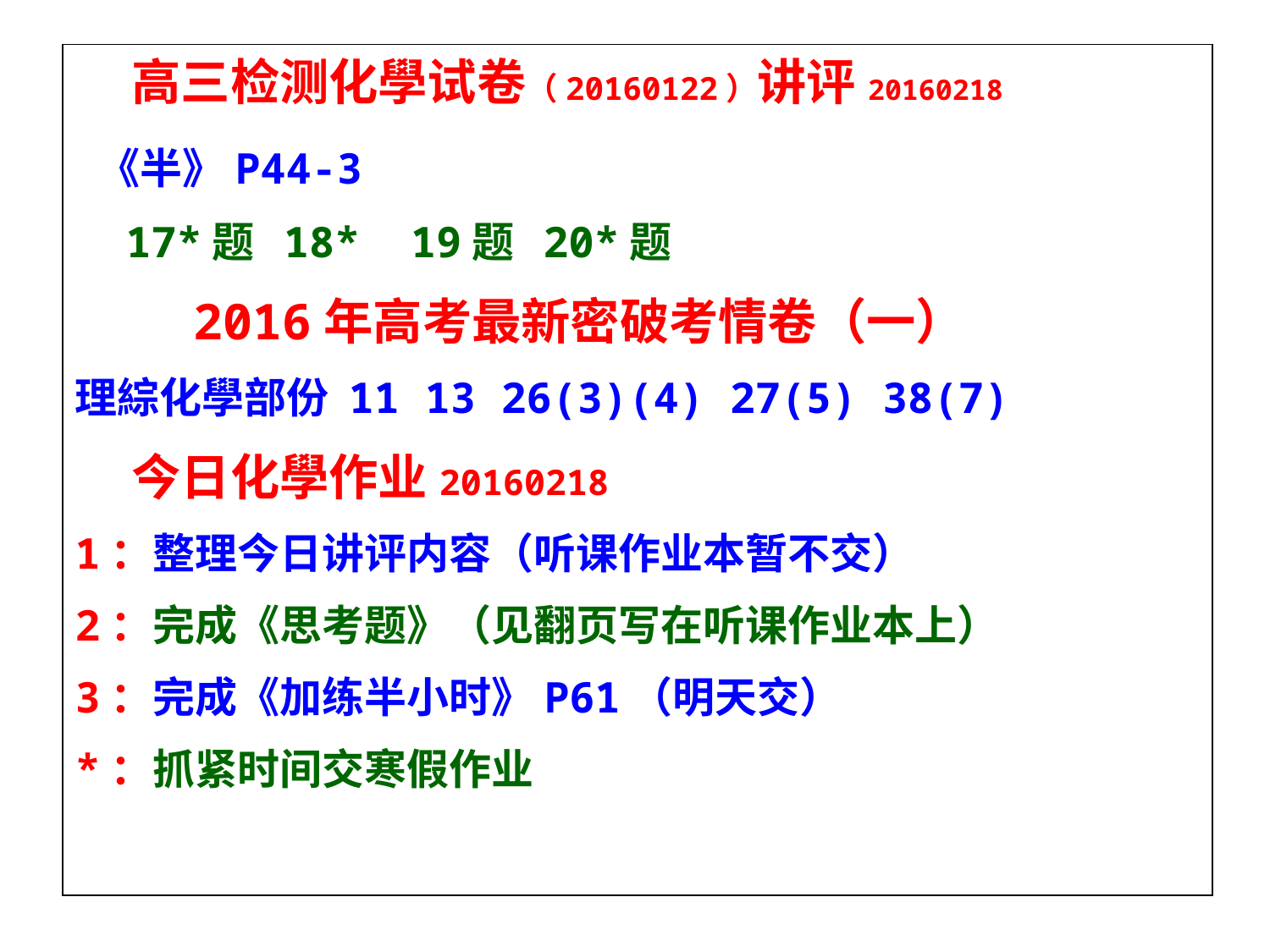

高三检测化學试卷（20160122）讲评20160218
 《半》P44-3
  17*题  18*  19题  20*题
    2016年高考最新密破考情卷（一）
理綜化學部份 11 13 26(3)(4) 27(5) 38(7)
    今日化學作业20160218
1：整理今日讲评内容（听课作业本暂不交）
2：完成《思考题》（见翻页写在听课作业本上）
3：完成《加练半小时》P61（明天交）
*：抓紧时间交寒假作业